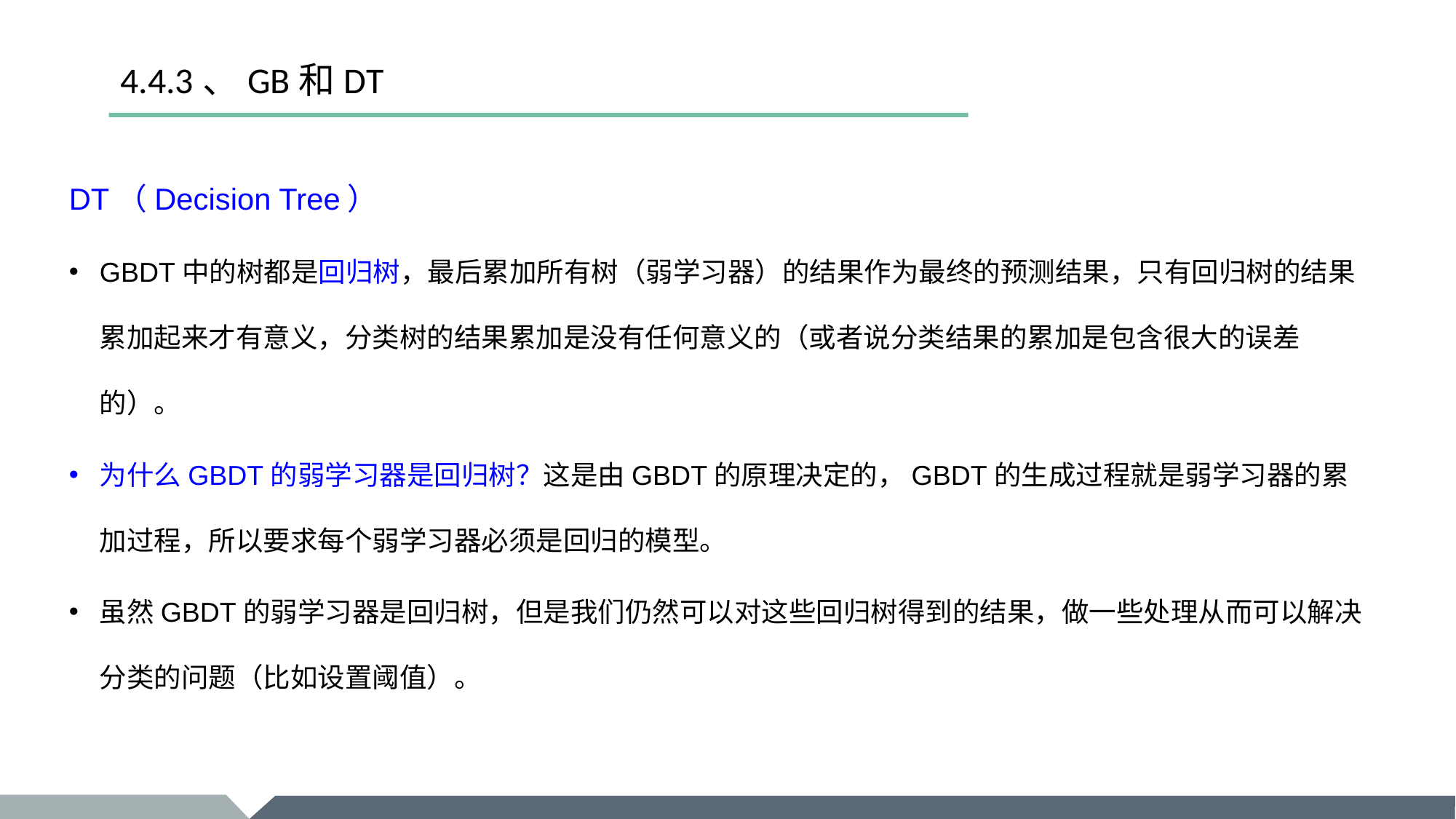

# 4.4.3、GB和DT
DT（Decision Tree）
GBDT中的树都是回归树，最后累加所有树（弱学习器）的结果作为最终的预测结果，只有回归树的结果累加起来才有意义，分类树的结果累加是没有任何意义的（或者说分类结果的累加是包含很大的误差的）。
为什么GBDT的弱学习器是回归树？这是由GBDT的原理决定的，GBDT的生成过程就是弱学习器的累加过程，所以要求每个弱学习器必须是回归的模型。
虽然GBDT的弱学习器是回归树，但是我们仍然可以对这些回归树得到的结果，做一些处理从而可以解决分类的问题（比如设置阈值）。